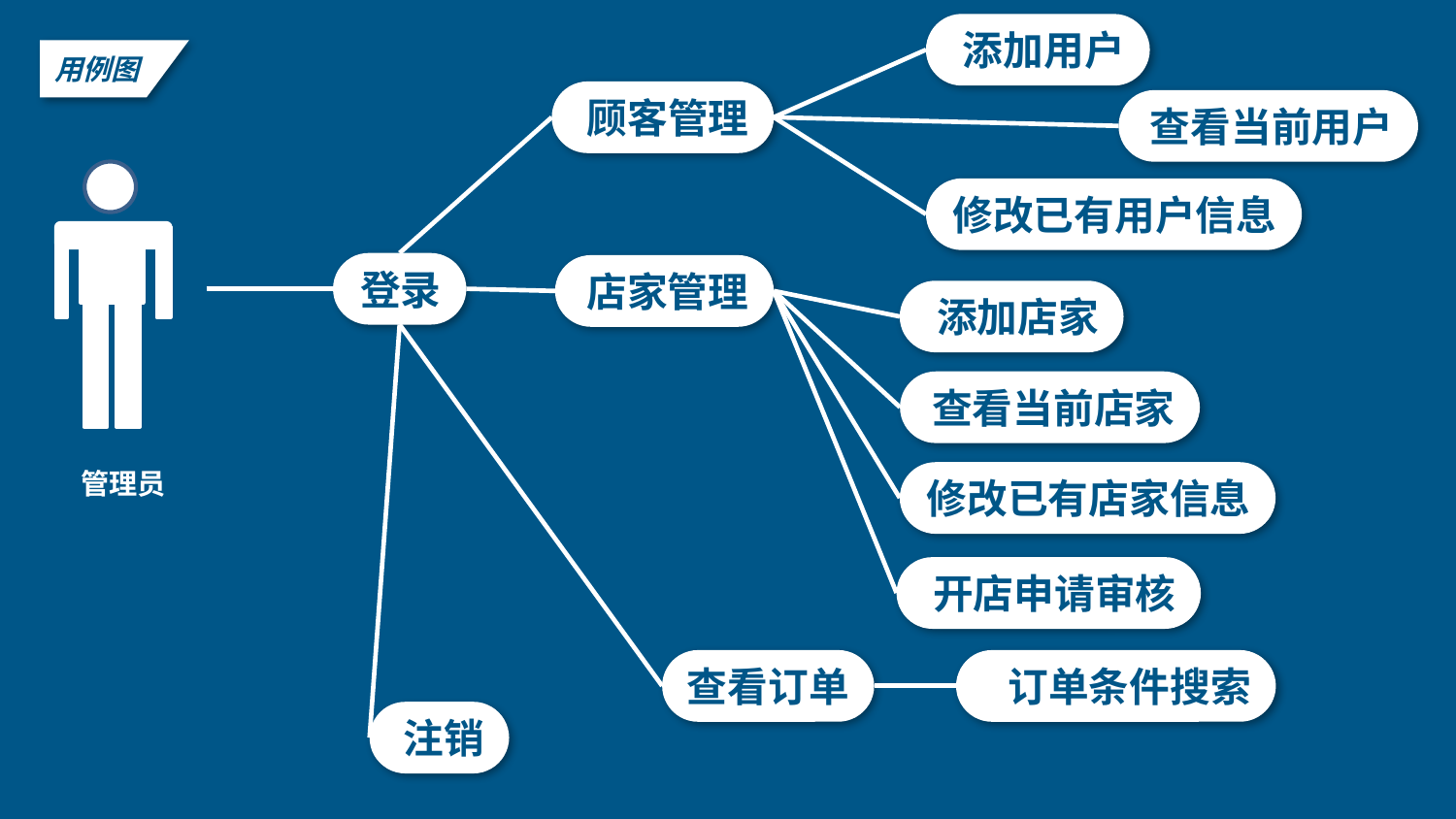

添加用户
用例图
顾客管理
查看当前用户

修改已有用户信息

登录
店家管理
添加店家

查看当前店家
管理员
修改已有店家信息
开店申请审核
订单条件搜索
查看订单
注销